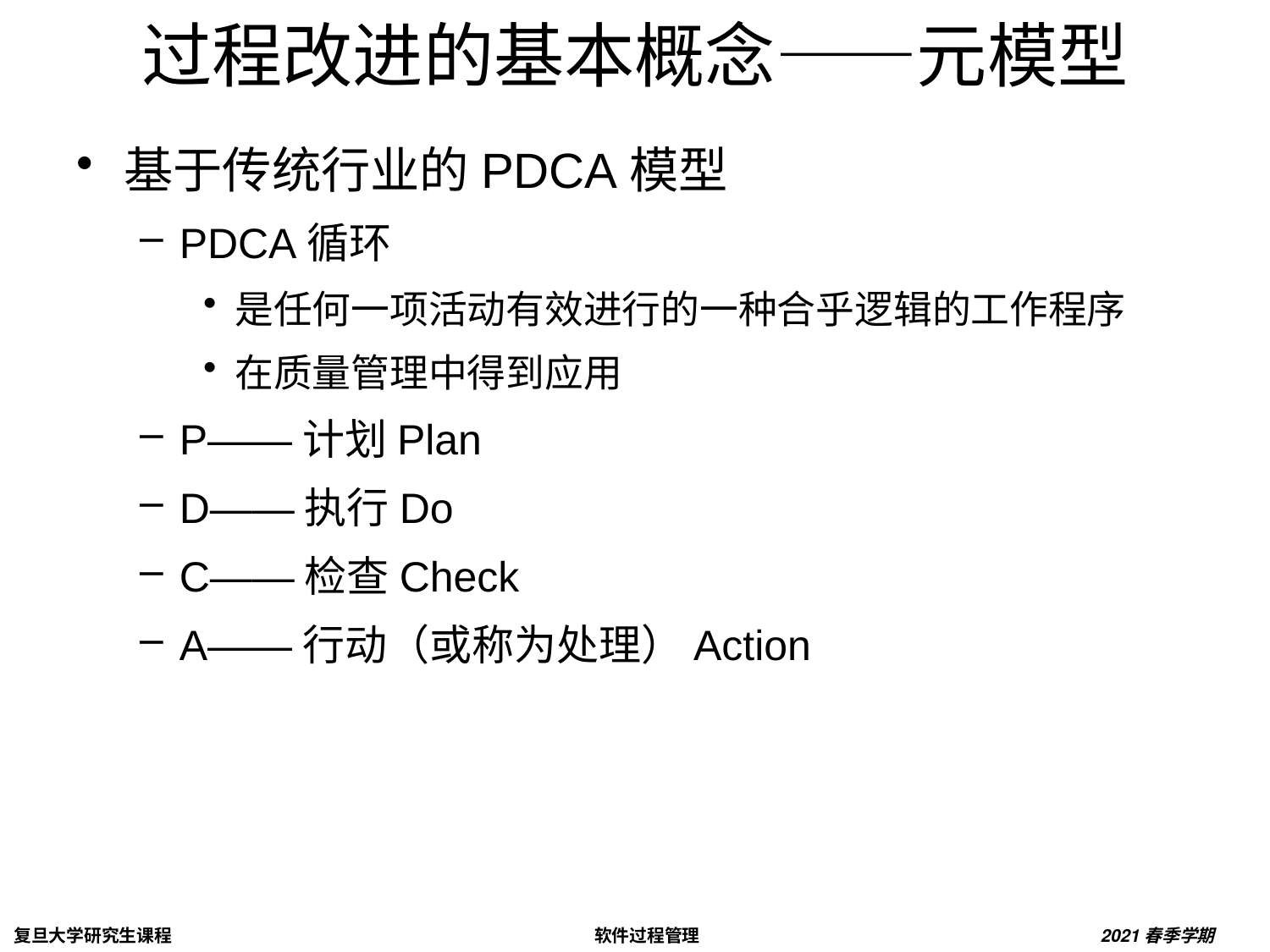

# 过程改进的基本概念——元模型
基于传统行业的PDCA模型
PDCA循环
是任何一项活动有效进行的一种合乎逻辑的工作程序
在质量管理中得到应用
P——计划Plan
D——执行Do
C——检查Check
A——行动（或称为处理）Action